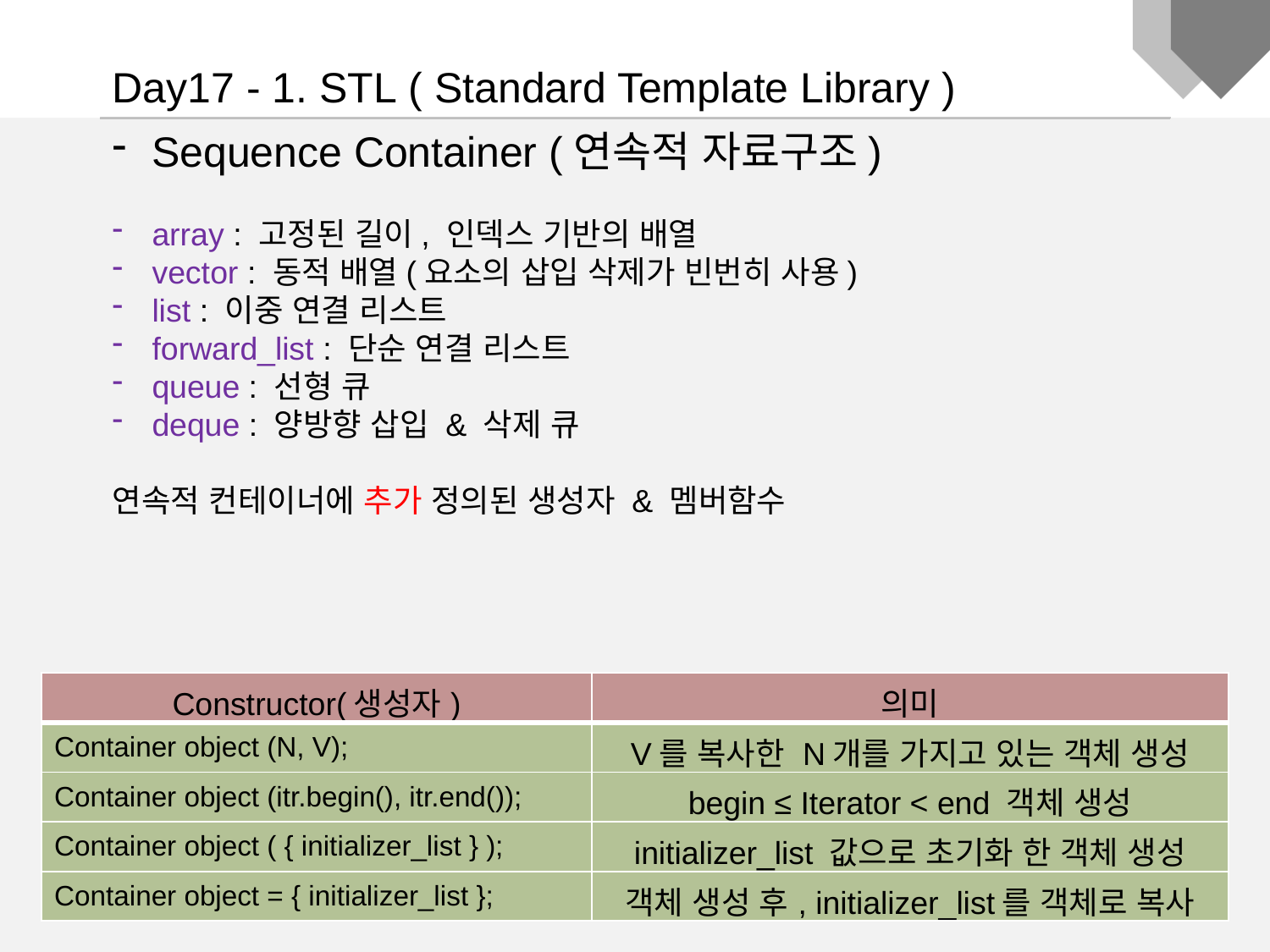

Day17 - 1. STL ( Standard Template Library )
Sequence Container (연속적 자료구조)

array : 고정된 길이, 인덱스 기반의 배열
vector : 동적 배열(요소의 삽입 삭제가 빈번히 사용)
list : 이중 연결 리스트
forward_list : 단순 연결 리스트
queue : 선형 큐
deque : 양방향 삽입 & 삭제 큐

연속적 컨테이너에 추가 정의된 생성자 & 멤버함수
| Constructor(생성자) | 의미 |
| --- | --- |
| Container object (N, V); | V를 복사한 N개를 가지고 있는 객체 생성 |
| Container object (itr.begin(), itr.end()); | begin ≤ Iterator < end 객체 생성 |
| Container object ( { initializer\_list } ); | initializer\_list 값으로 초기화 한 객체 생성 |
| Container object = { initializer\_list }; | 객체 생성 후, initializer\_list를 객체로 복사 |